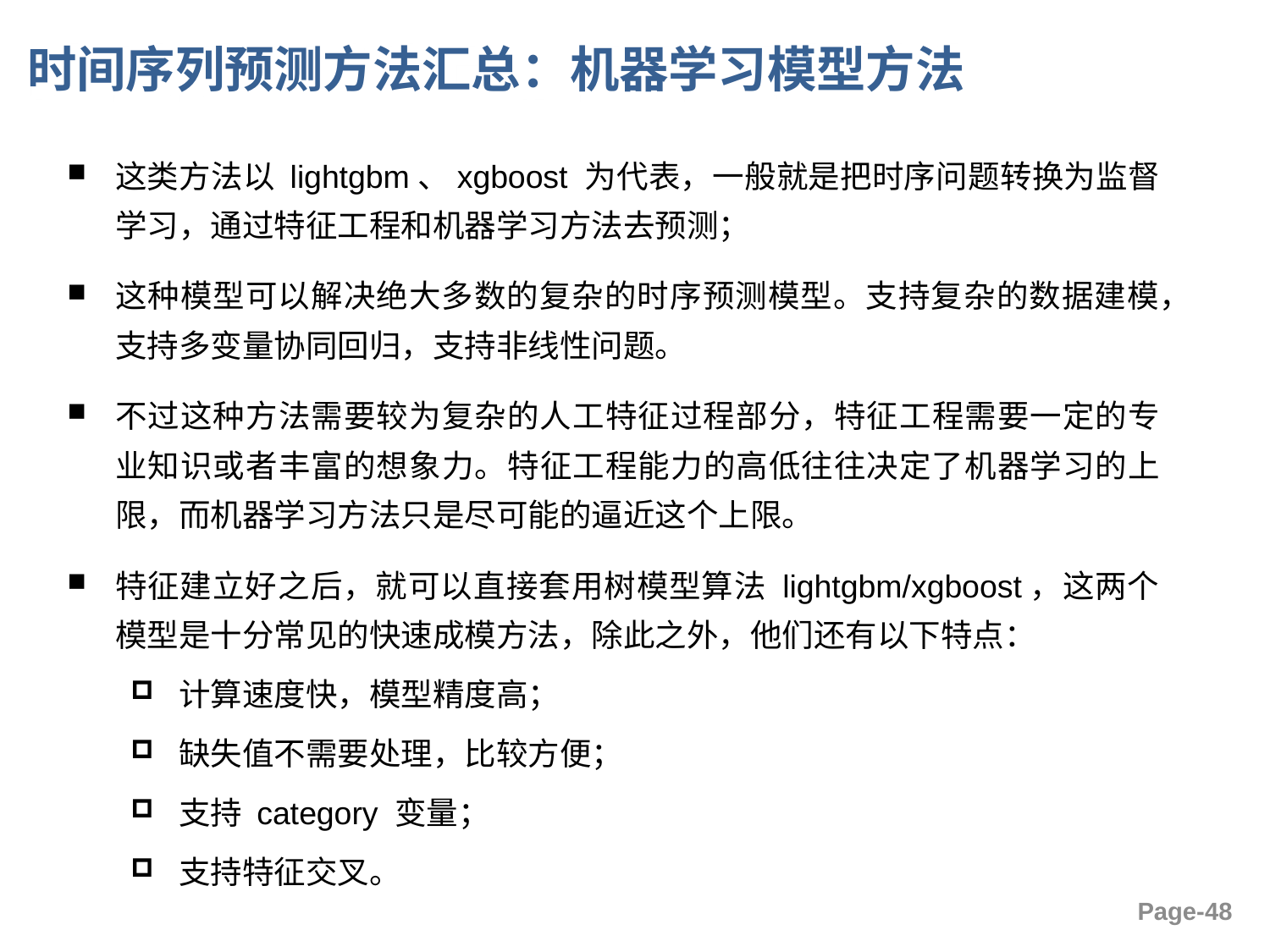

# 时间序列预测方法汇总：机器学习模型方法
这类方法以 lightgbm、xgboost 为代表，一般就是把时序问题转换为监督学习，通过特征工程和机器学习方法去预测；
这种模型可以解决绝大多数的复杂的时序预测模型。支持复杂的数据建模，支持多变量协同回归，支持非线性问题。
不过这种方法需要较为复杂的人工特征过程部分，特征工程需要一定的专业知识或者丰富的想象力。特征工程能力的高低往往决定了机器学习的上限，而机器学习方法只是尽可能的逼近这个上限。
特征建立好之后，就可以直接套用树模型算法 lightgbm/xgboost，这两个模型是十分常见的快速成模方法，除此之外，他们还有以下特点：
计算速度快，模型精度高；
缺失值不需要处理，比较方便；
支持 category 变量；
支持特征交叉。
Page-48